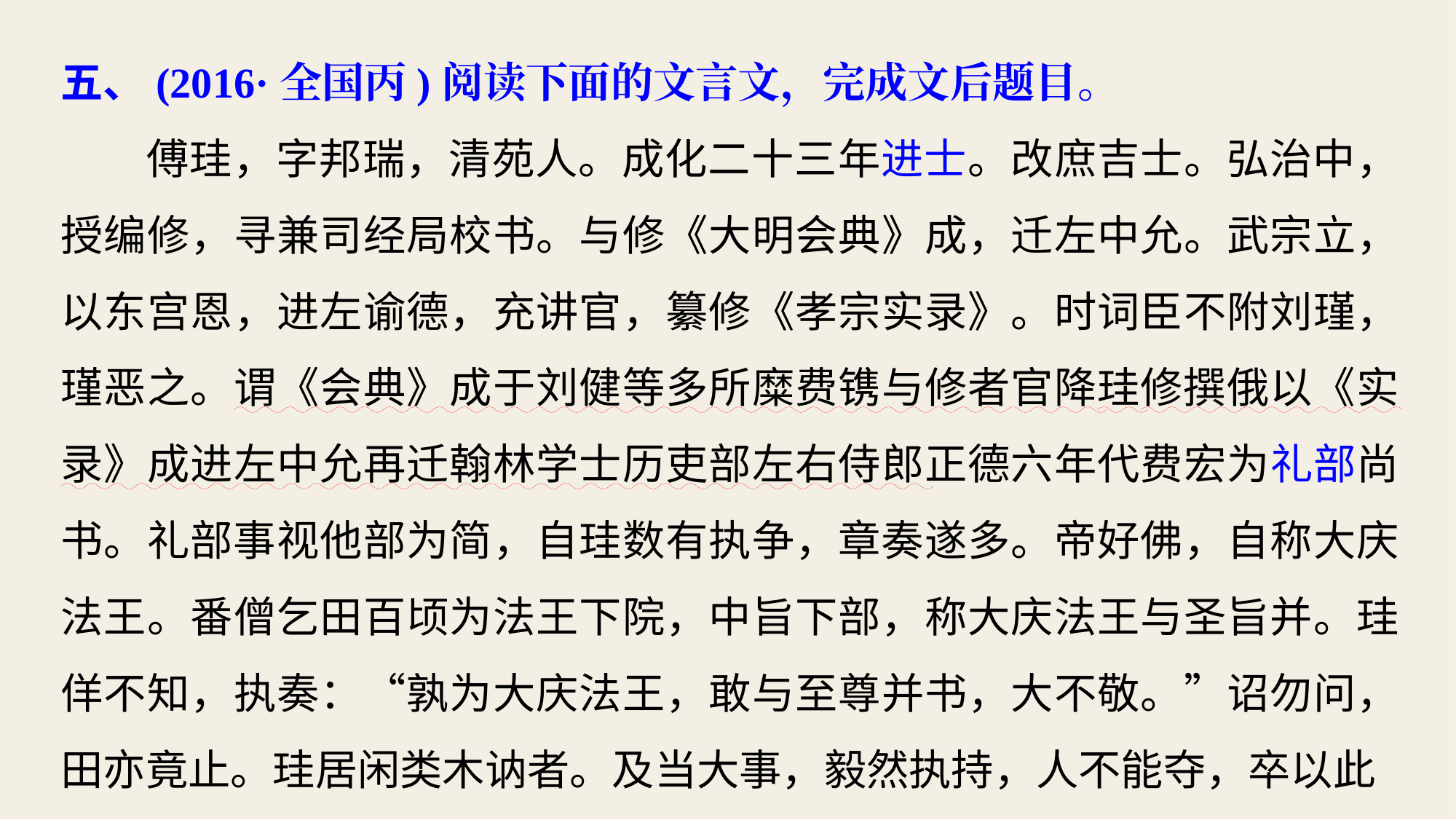

五、(2016·全国丙)阅读下面的文言文，完成文后题目。
傅珪，字邦瑞，清苑人。成化二十三年进士。改庶吉士。弘治中，授编修，寻兼司经局校书。与修《大明会典》成，迁左中允。武宗立，以东宫恩，进左谕德，充讲官，纂修《孝宗实录》。时词臣不附刘瑾，瑾恶之。谓《会典》成于刘健等多所糜费镌与修者官降珪修撰俄以《实录》成进左中允再迁翰林学士历吏部左右侍郎正德六年代费宏为礼部尚书。礼部事视他部为简，自珪数有执争，章奏遂多。帝好佛，自称大庆法王。番僧乞田百顷为法王下院，中旨下部，称大庆法王与圣旨并。珪佯不知，执奏：“孰为大庆法王，敢与至尊并书，大不敬。”诏勿问，田亦竟止。珪居闲类木讷者。及当大事，毅然执持，人不能夺，卒以此